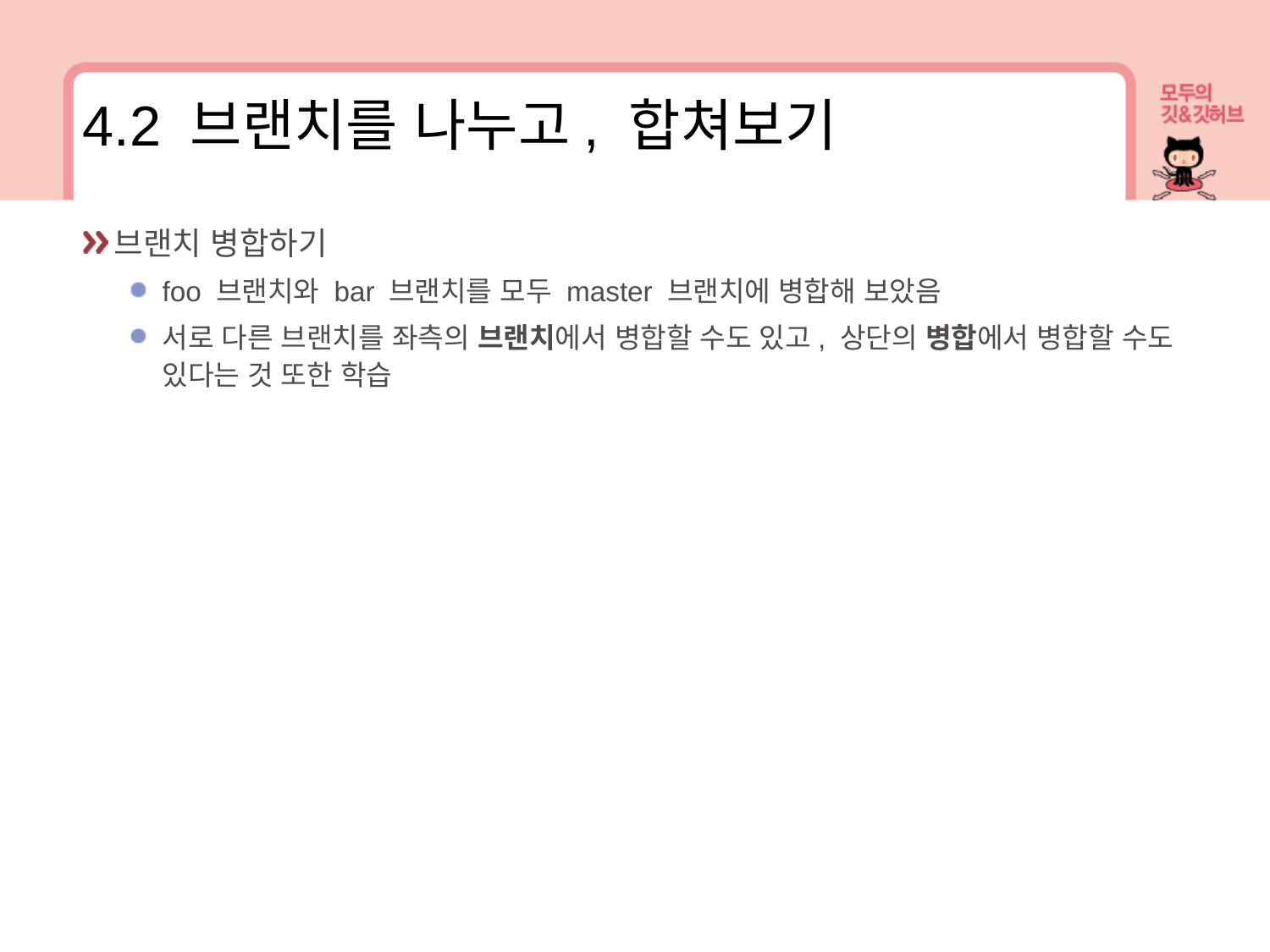

4.2 브랜치를 나누고, 합쳐보기
브랜치 병합하기
foo 브랜치와 bar 브랜치를 모두 master 브랜치에 병합해 보았음
서로 다른 브랜치를 좌측의 브랜치에서 병합할 수도 있고, 상단의 병합에서 병합할 수도 있다는 것 또한 학습